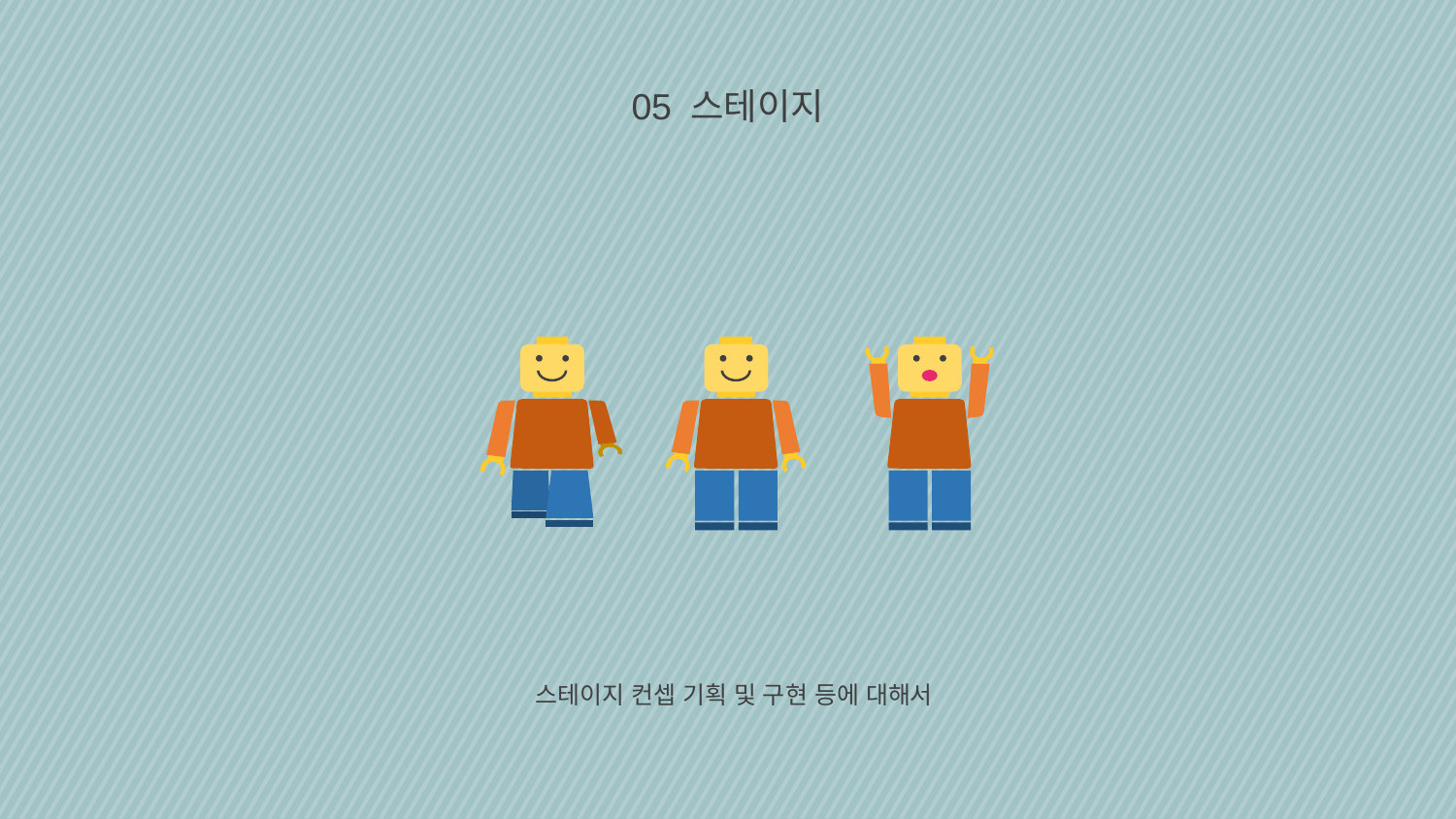

05 스테이지

스테이지 컨셉 기획 및 구현 등에 대해서